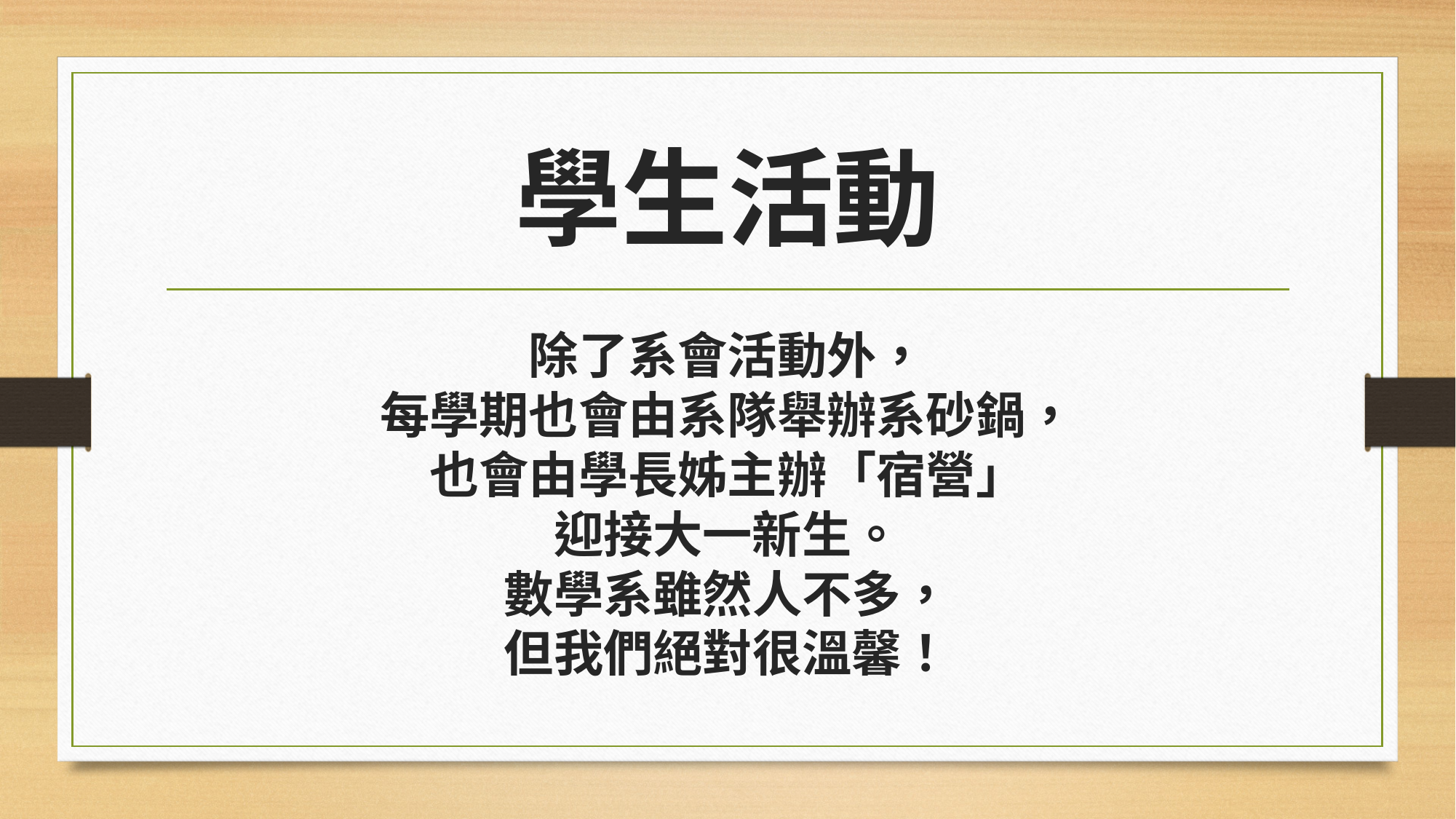

# 學生活動
除了系會活動外，
每學期也會由系隊舉辦系砂鍋，
也會由學長姊主辦「宿營」
迎接大一新生。
數學系雖然人不多，
但我們絕對很溫馨！